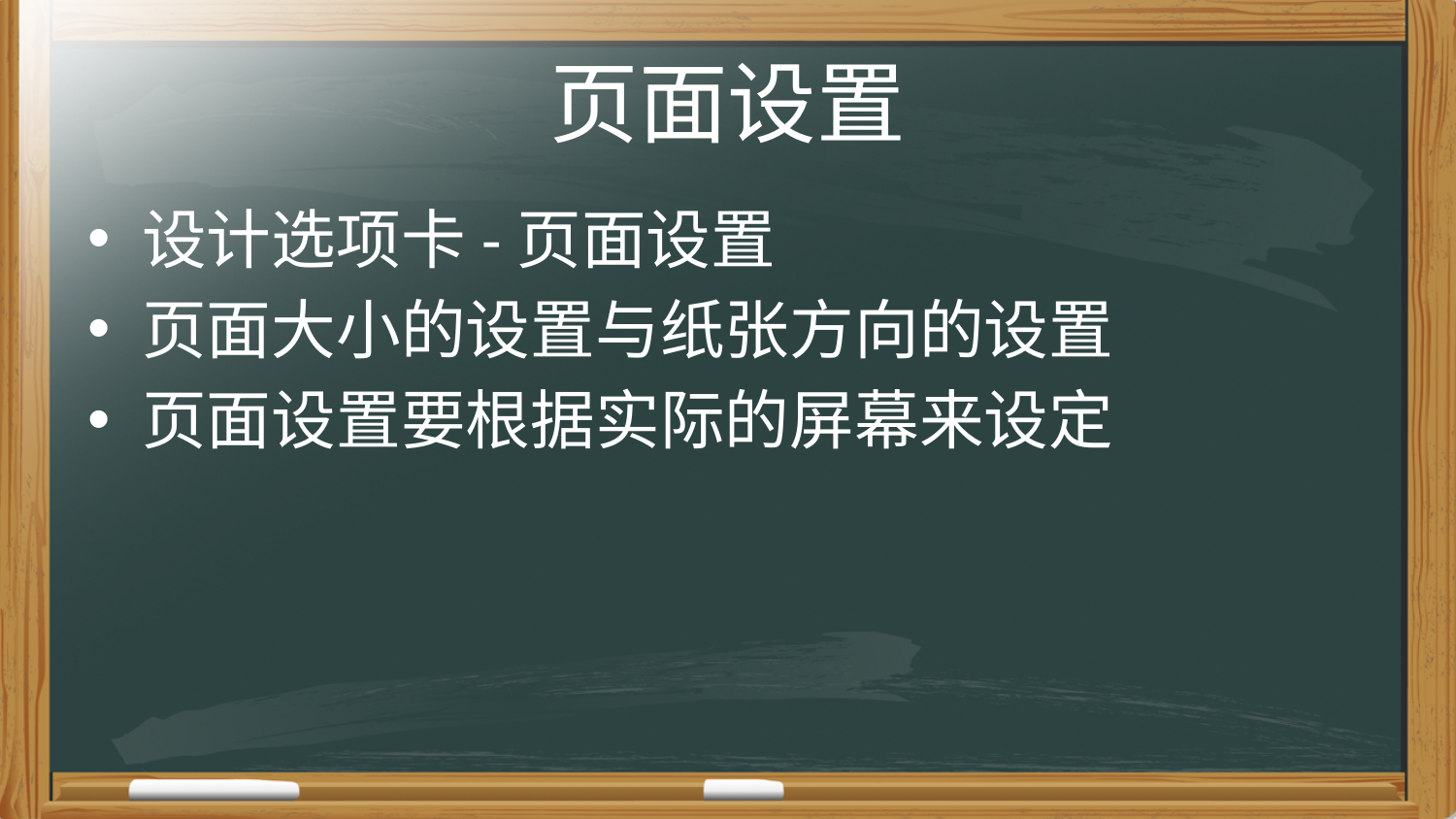

# 页面设置
设计选项卡-页面设置
页面大小的设置与纸张方向的设置
页面设置要根据实际的屏幕来设定